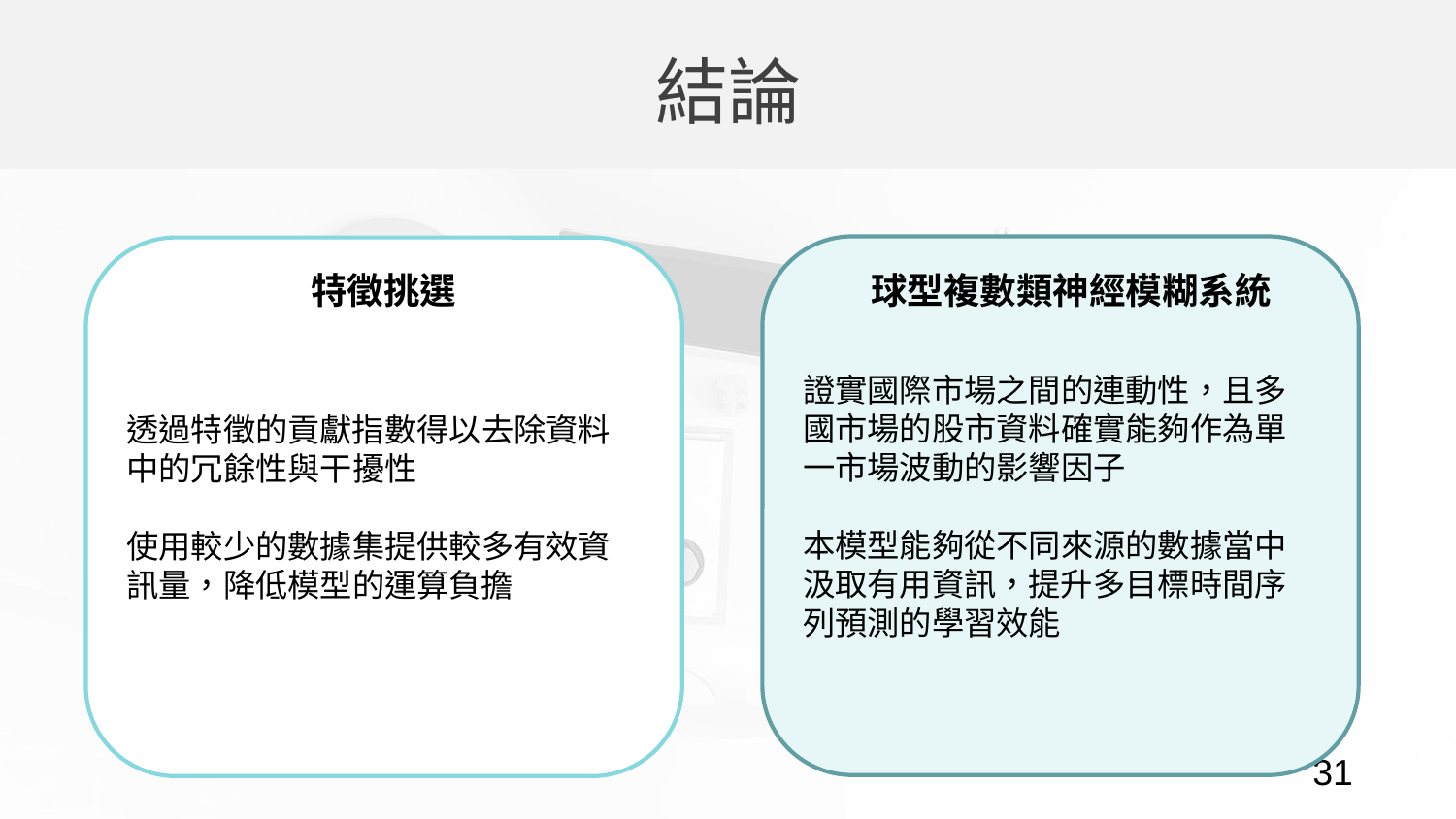

結論
證實國際市場之間的連動性，且多國市場的股市資料確實能夠作為單一市場波動的影響因子

本模型能夠從不同來源的數據當中汲取有用資訊，提升多目標時間序列預測的學習效能
透過特徵的貢獻指數得以去除資料中的冗餘性與干擾性

使用較少的數據集提供較多有效資訊量，降低模型的運算負擔
特徵挑選
球型複數類神經模糊系統